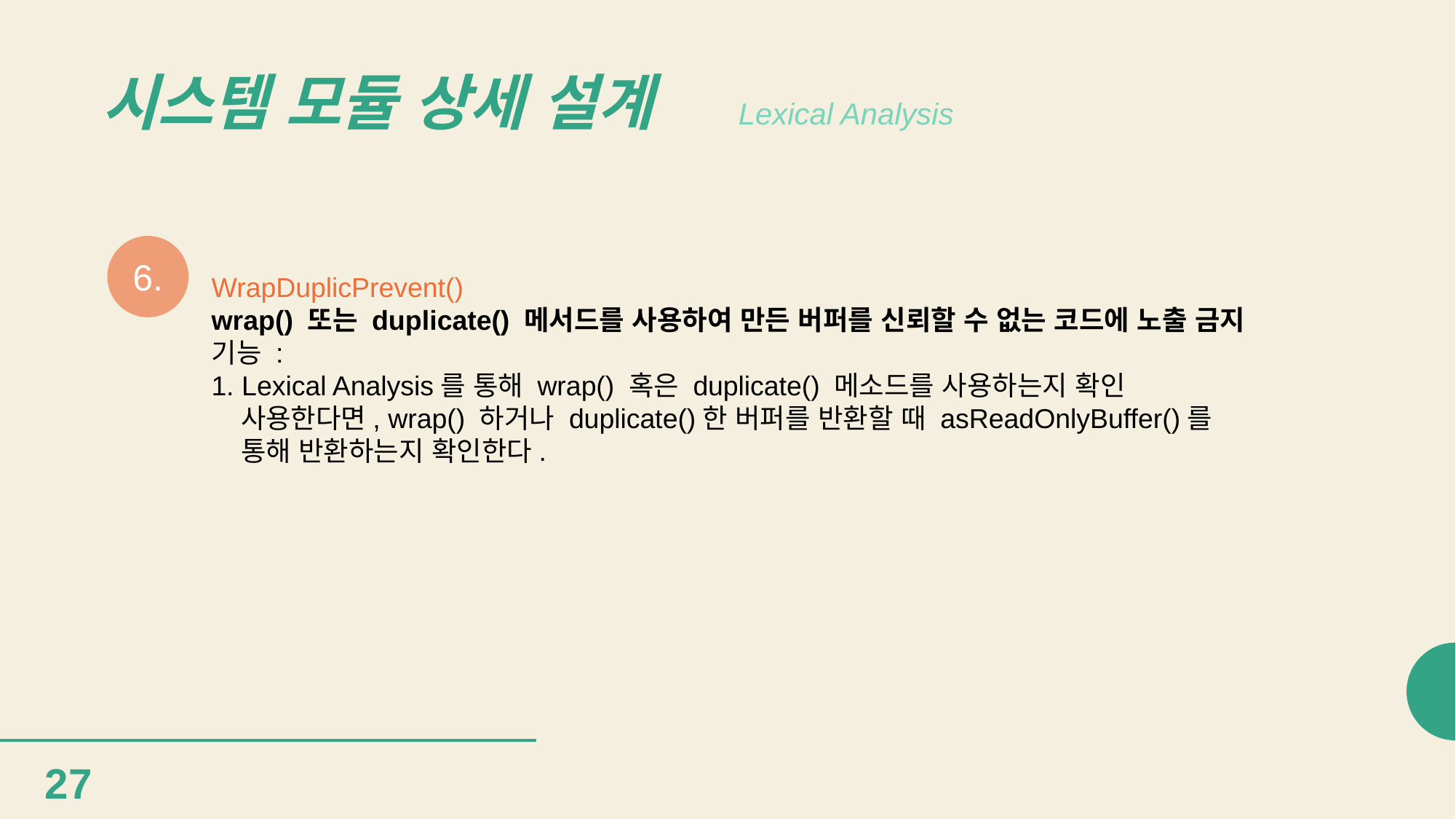

# 시스템 모듈 상세 설계
Lexical Analysis
6.
WrapDuplicPrevent()
wrap() 또는 duplicate() 메서드를 사용하여 만든 버퍼를 신뢰할 수 없는 코드에 노출 금지
기능 :
1. Lexical Analysis를 통해 wrap() 혹은 duplicate() 메소드를 사용하는지 확인
   사용한다면, wrap() 하거나 duplicate()한 버퍼를 반환할 때 asReadOnlyBuffer()를
   통해 반환하는지 확인한다.

27